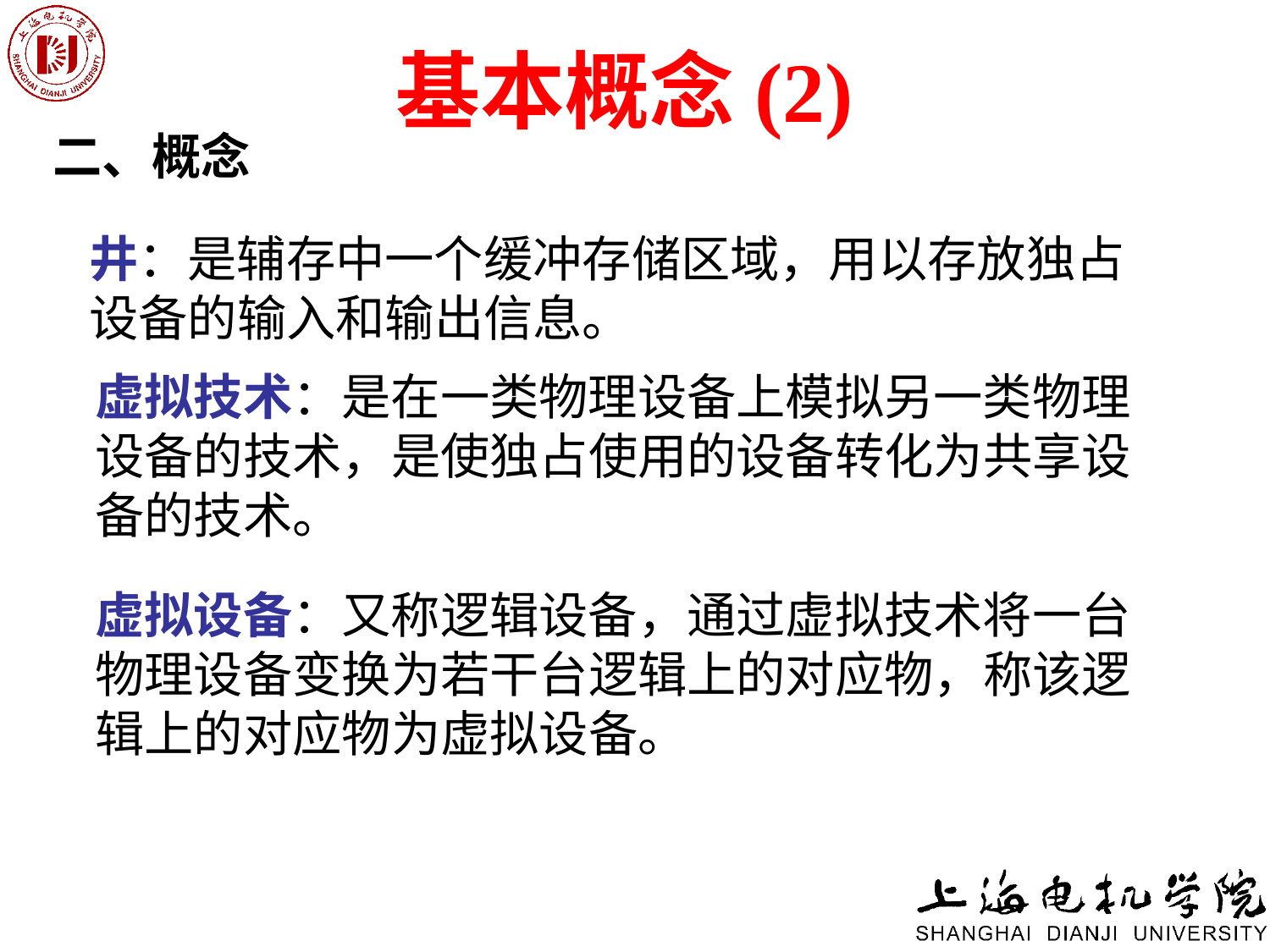

# 基本概念(2)
二、概念
井：是辅存中一个缓冲存储区域，用以存放独占设备的输入和输出信息。
虚拟技术：是在一类物理设备上模拟另一类物理设备的技术，是使独占使用的设备转化为共享设备的技术。
虚拟设备：又称逻辑设备，通过虚拟技术将一台物理设备变换为若干台逻辑上的对应物，称该逻辑上的对应物为虚拟设备。